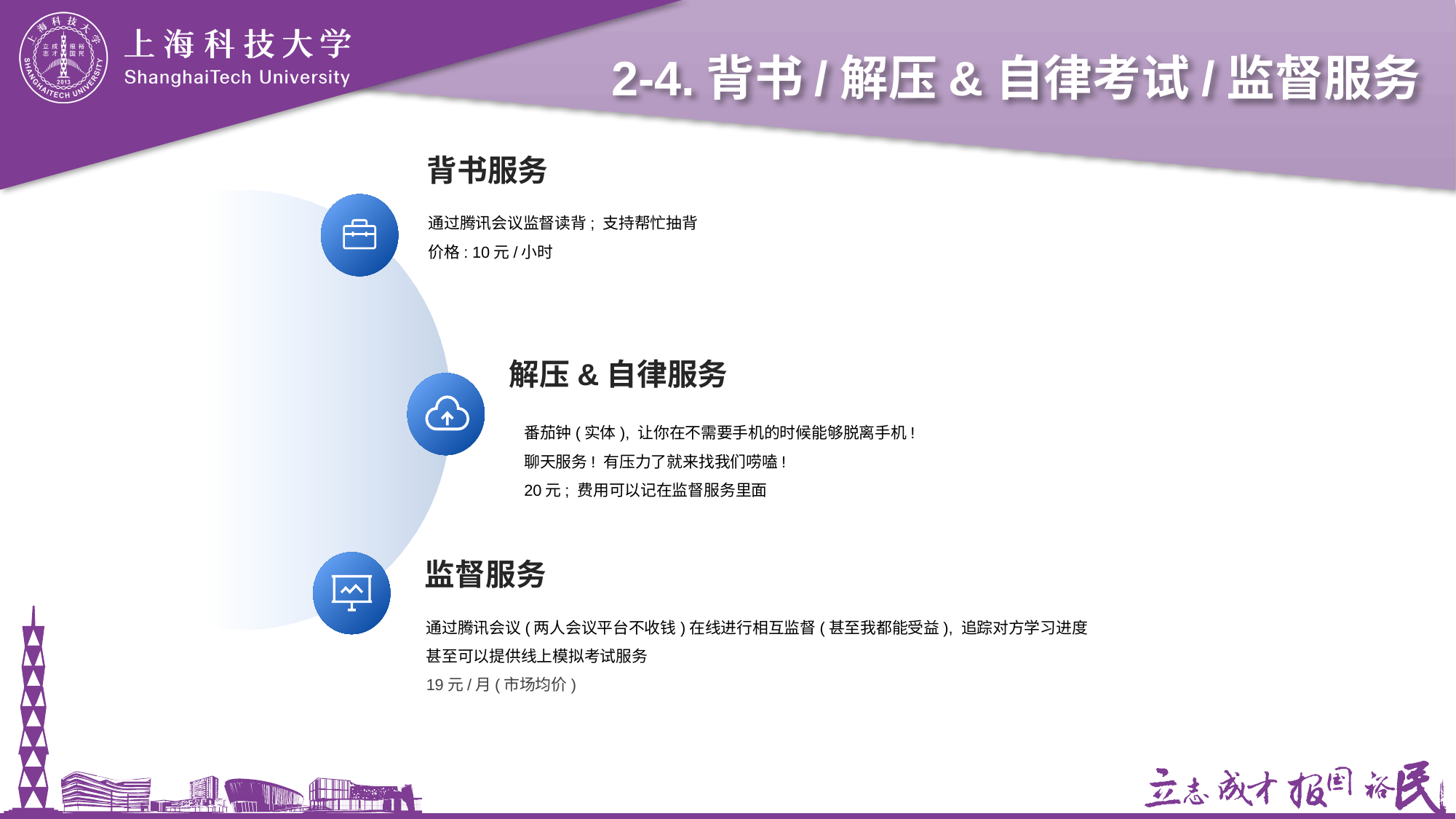

# 2-4.背书/解压&自律考试/监督服务
背书服务

通过腾讯会议监督读背; 支持帮忙抽背
价格: 10元/小时

解压&自律服务

监督服务

通过腾讯会议(两人会议平台不收钱)在线进行相互监督(甚至我都能受益), 追踪对方学习进度
甚至可以提供线上模拟考试服务
19元/月(市场均价)

番茄钟(实体), 让你在不需要手机的时候能够脱离手机!
聊天服务! 有压力了就来找我们唠嗑!
20元; 费用可以记在监督服务里面